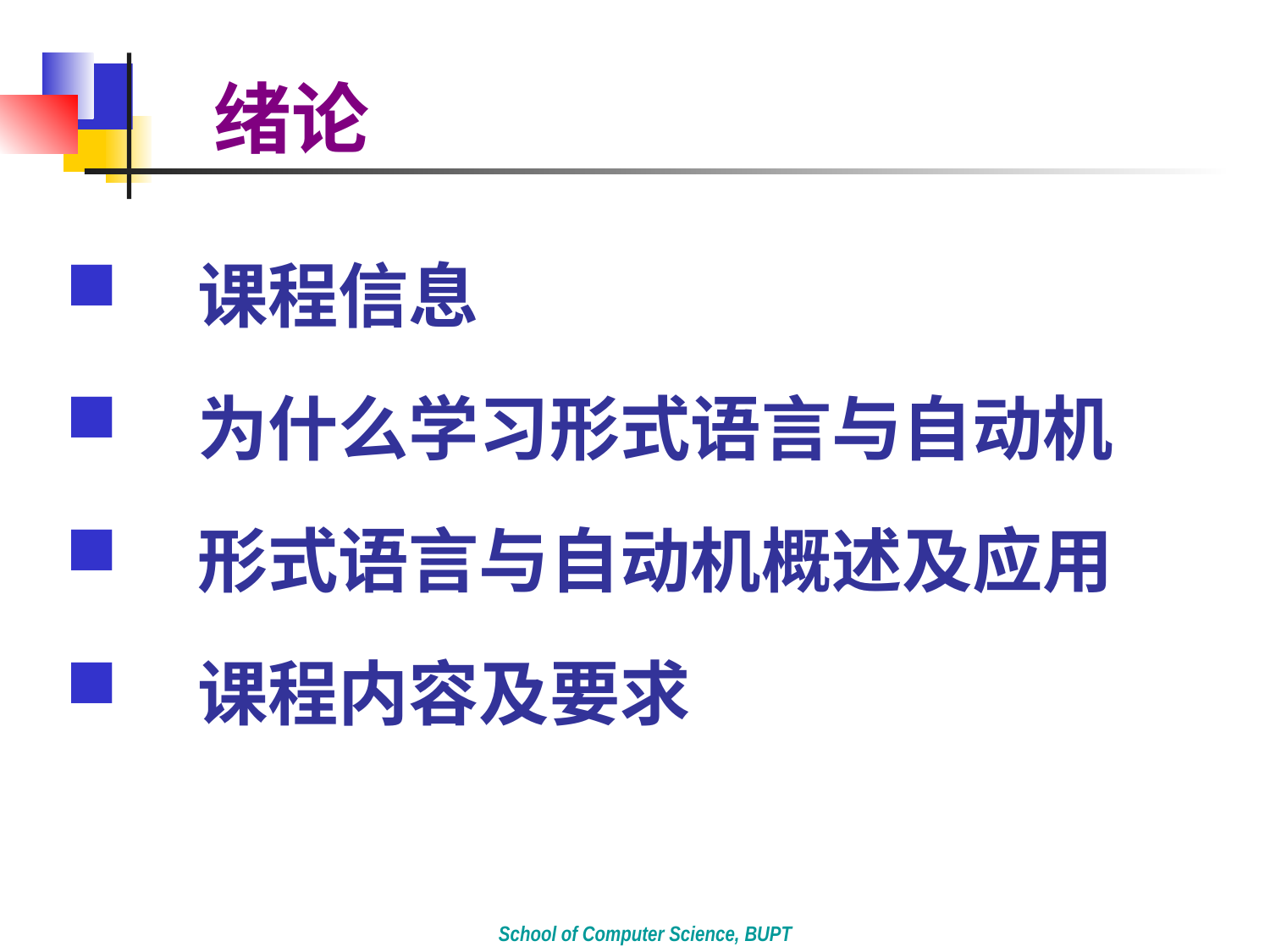

# 绪论
 课程信息
 为什么学习形式语言与自动机
 形式语言与自动机概述及应用
 课程内容及要求

School of Computer Science, BUPT
2